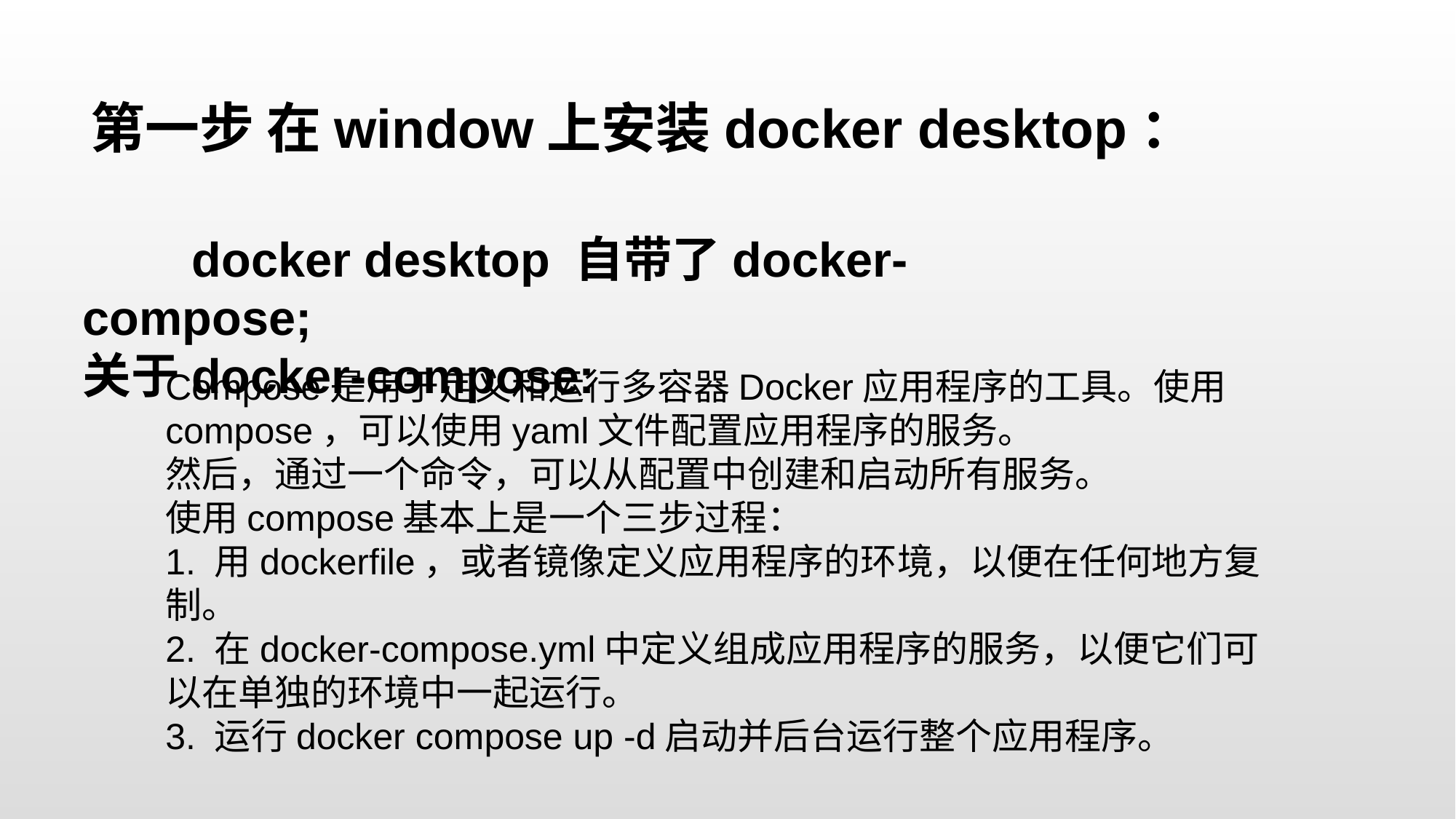

第一步 在window上安装docker desktop：
​	docker desktop 自带了docker-compose;
关于docker-compose:
Compose是用于定义和运行多容器Docker应用程序的工具。使用compose，可以使用yaml文件配置应用程序的服务。
然后，通过一个命令，可以从配置中创建和启动所有服务。
使用compose基本上是一个三步过程：
1. 用dockerfile，或者镜像定义应用程序的环境，以便在任何地方复制。
2. 在docker-compose.yml中定义组成应用程序的服务，以便它们可以在单独的环境中一起运行。
3. 运行docker compose up -d启动并后台运行整个应用程序。